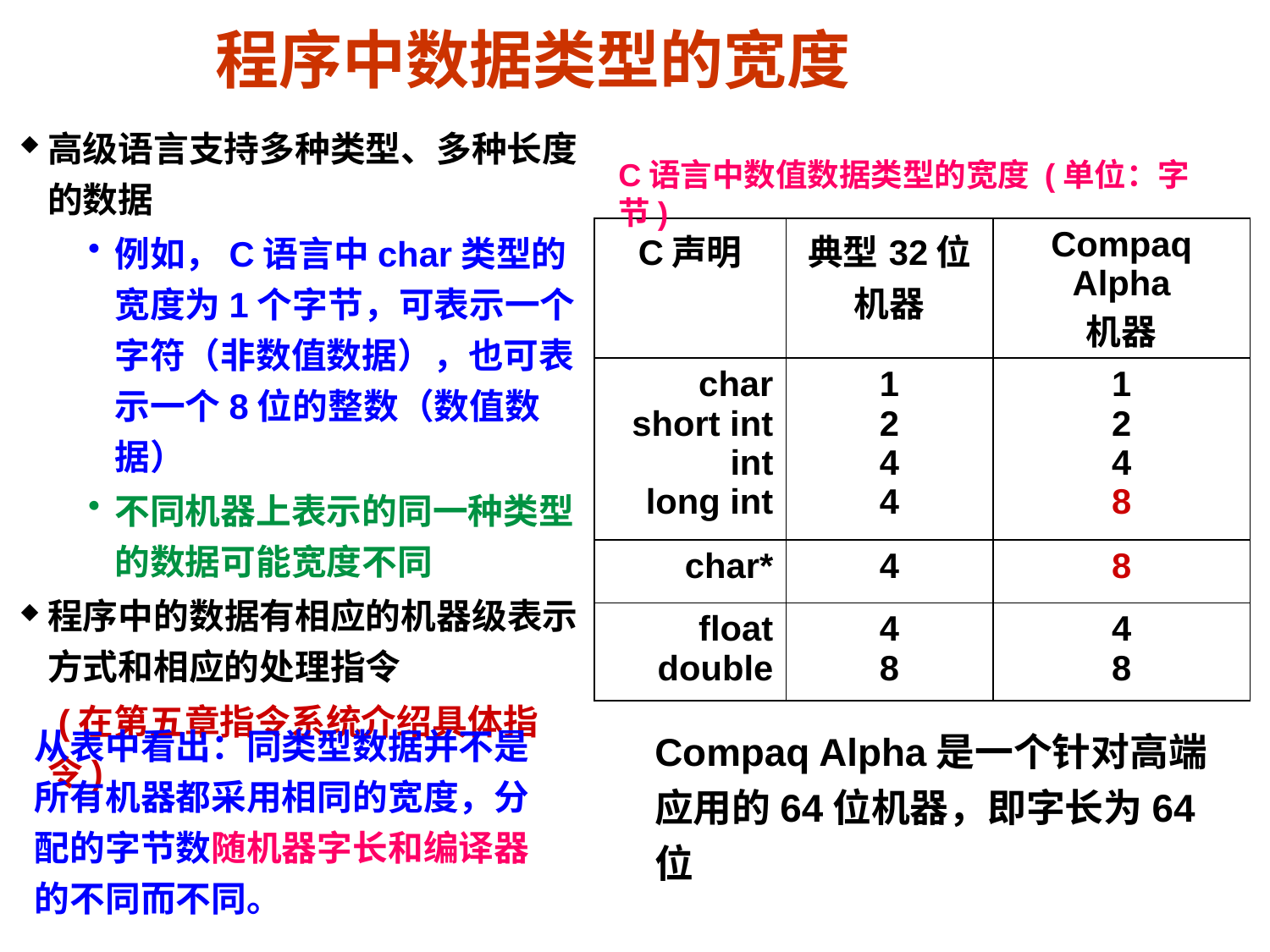

# 程序中数据类型的宽度
高级语言支持多种类型、多种长度的数据
例如，C语言中char类型的宽度为1个字节，可表示一个字符（非数值数据），也可表示一个8位的整数（数值数据）
不同机器上表示的同一种类型的数据可能宽度不同
程序中的数据有相应的机器级表示方式和相应的处理指令
    (在第五章指令系统介绍具体指令)
C语言中数值数据类型的宽度 (单位：字节)
| C声明 | 典型32位 机器 | Compaq Alpha 机器 |
| --- | --- | --- |
| char short int int long int | 1 2 4 4 | 1 2 4 8 |
| char\* | 4 | 8 |
| float double | 4 8 | 4 8 |

从表中看出：同类型数据并不是所有机器都采用相同的宽度，分配的字节数随机器字长和编译器的不同而不同。
Compaq Alpha是一个针对高端应用的64位机器，即字长为64位